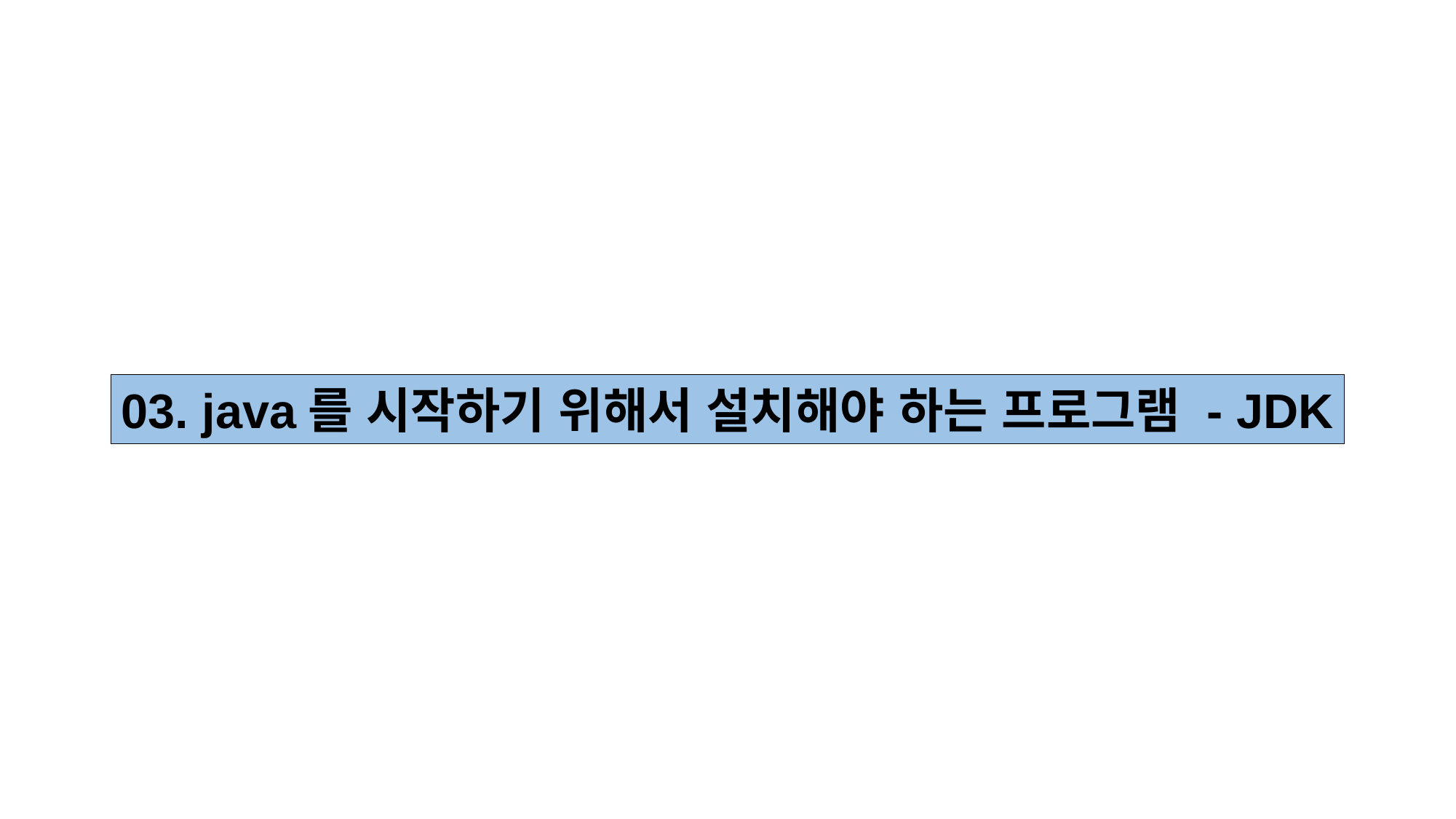

03. java를 시작하기 위해서 설치해야 하는 프로그램 - JDK